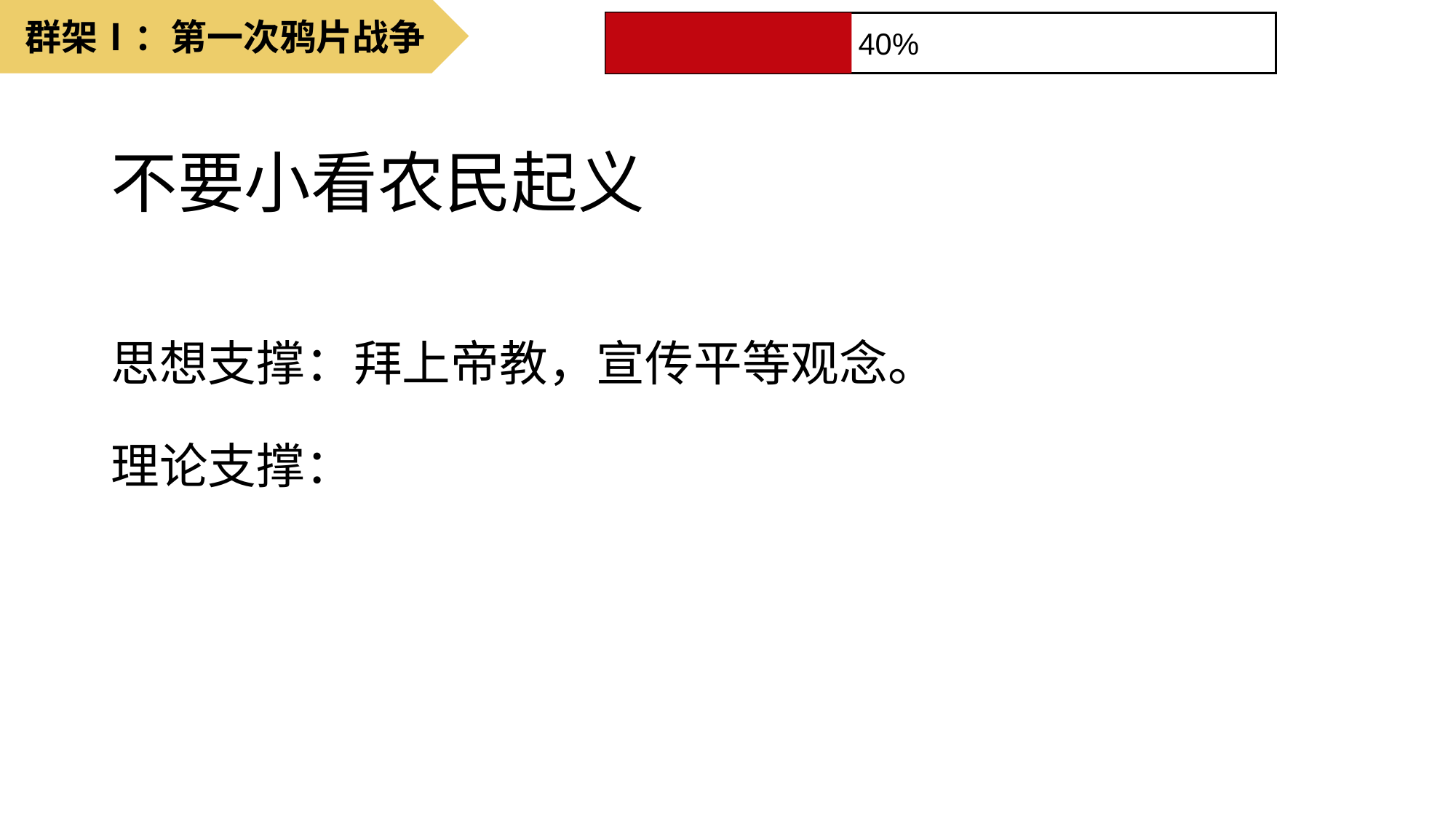

群架Ⅰ：第一次鸦片战争

40%

# 不要小看农民起义
思想支撑：拜上帝教，宣传平等观念。
理论支撑：